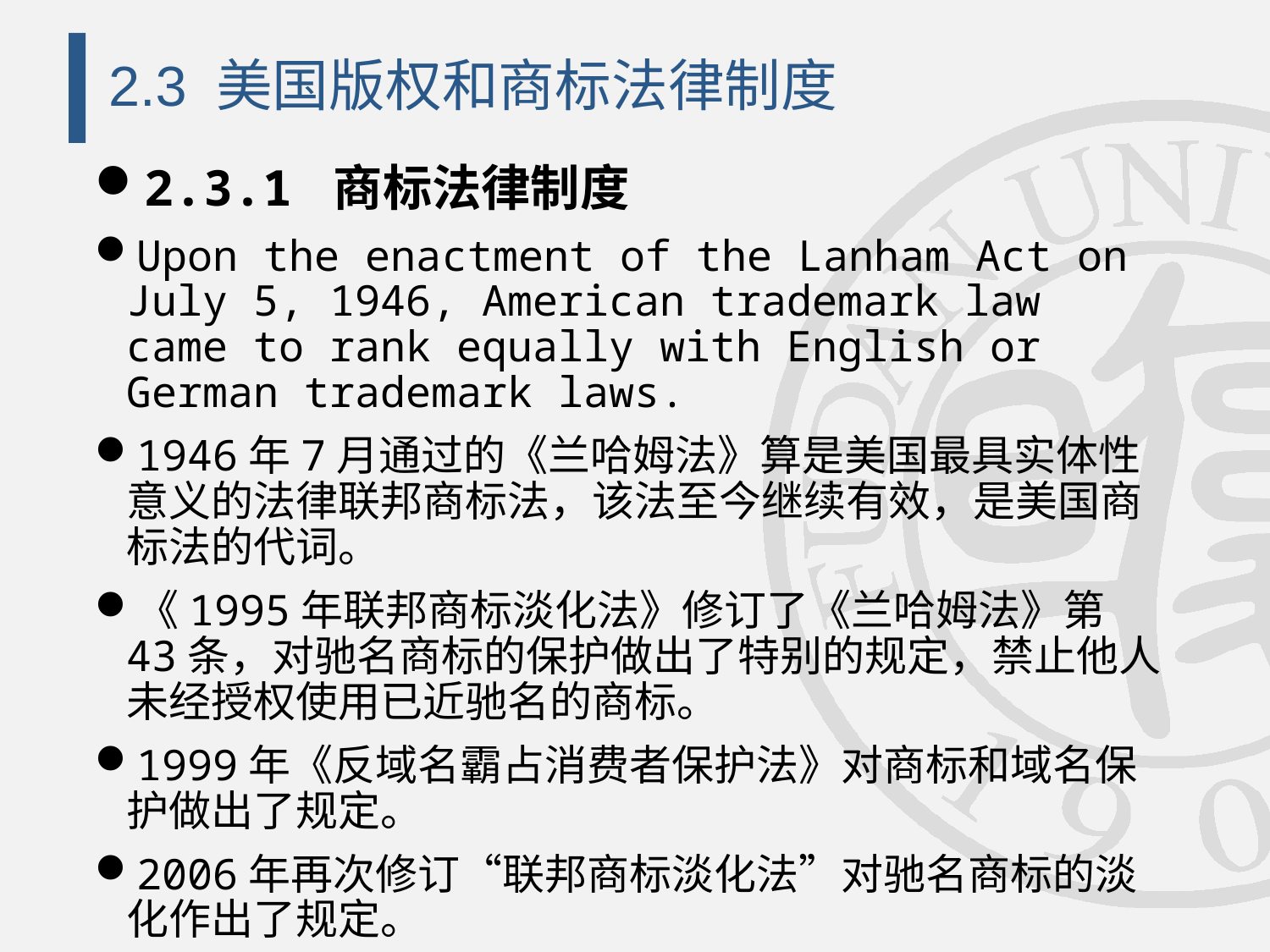

# 2.3 美国版权和商标法律制度
2.3.1 商标法律制度
Upon the enactment of the Lanham Act on July 5, 1946, American trademark law came to rank equally with English or German trademark laws.
1946年7月通过的《兰哈姆法》算是美国最具实体性意义的法律联邦商标法，该法至今继续有效，是美国商标法的代词。
《1995年联邦商标淡化法》修订了《兰哈姆法》第43条，对驰名商标的保护做出了特别的规定，禁止他人未经授权使用已近驰名的商标。
1999年《反域名霸占消费者保护法》对商标和域名保护做出了规定。
2006年再次修订“联邦商标淡化法”对驰名商标的淡化作出了规定。